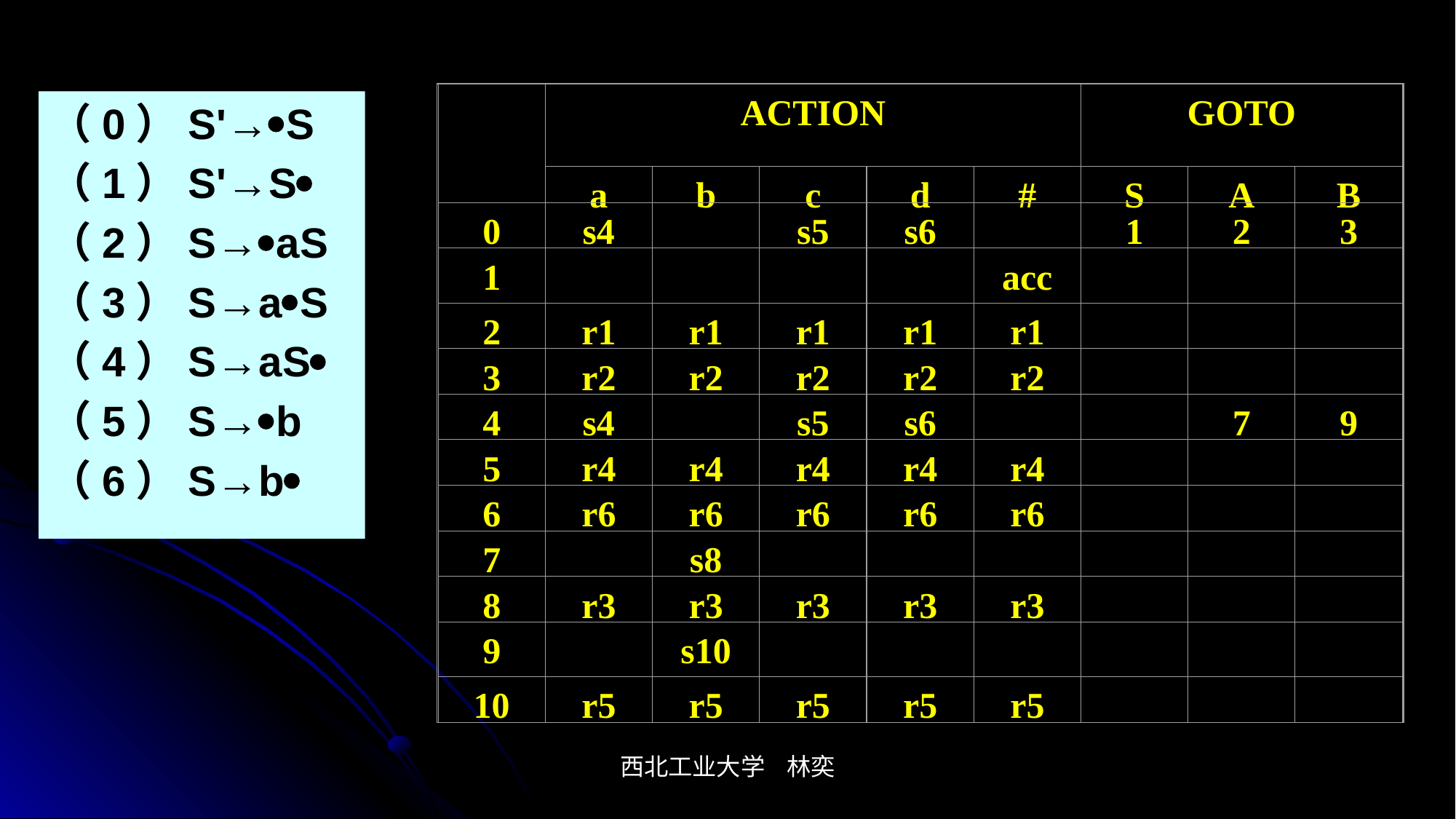

#

ACTION

GOTO

a

b

c

d

#

S

A

B

0

s4

s5

s6

1

2

3

1

acc

2

r1

r1

r1

r1

r1

3

r2

r2

r2

r2

r2

4

s4

s5

s6

7

9

5

r4

r4

r4

r4

r4

6

r6

r6

r6

r6

r6

7

s8

8

r3

r3

r3

r3

r3

9

s10

10

r5

r5

r5

r5

r5

（0）S'→•S
（1）S'→S•
（2）S→•aS
（3）S→a•S
（4）S→aS•
（5）S→•b
（6）S→b•

西北工业大学    林奕
124